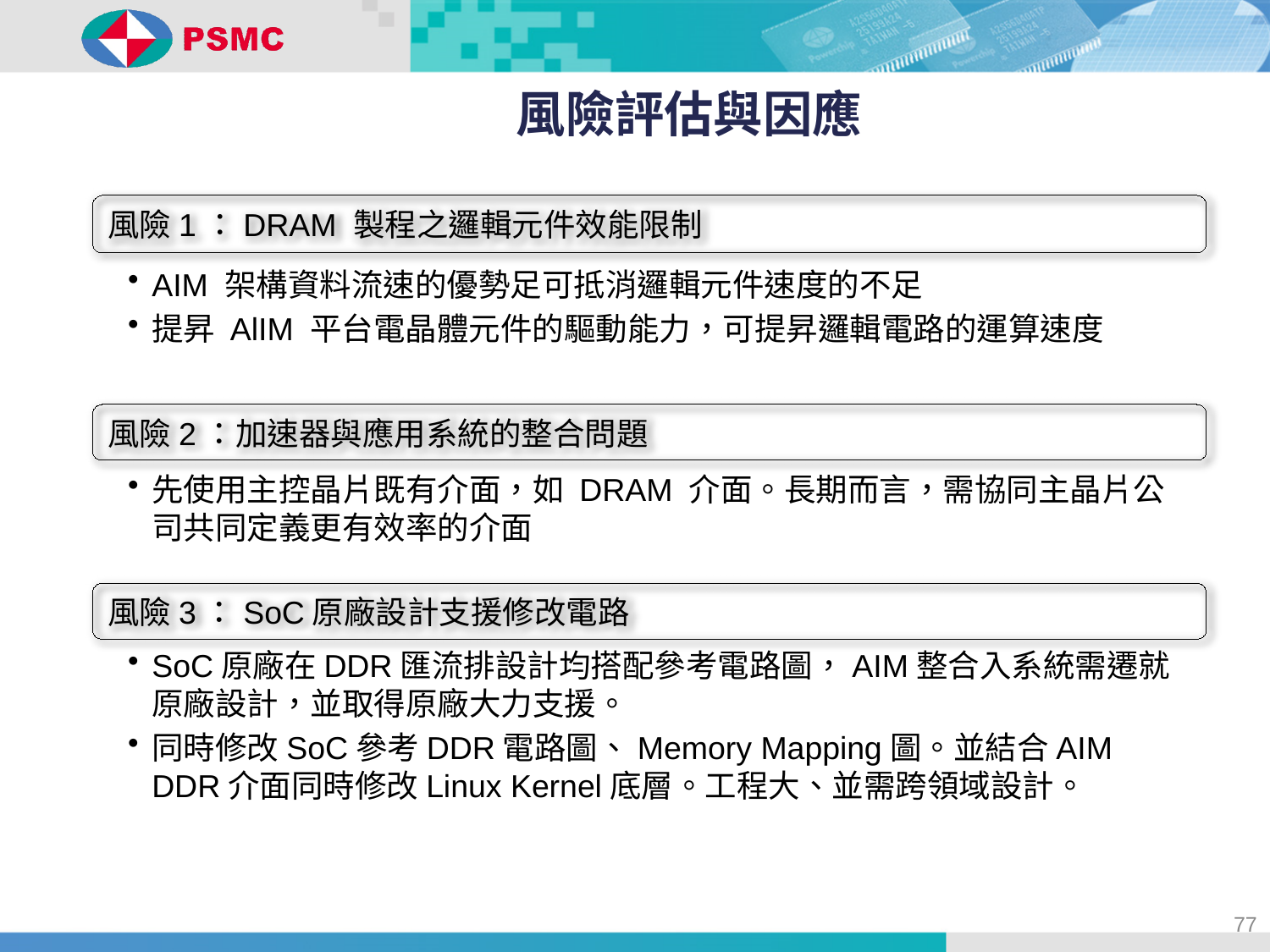

# 風險評估與因應
風險1：DRAM 製程之邏輯元件效能限制
AIM 架構資料流速的優勢足可抵消邏輯元件速度的不足
提昇 AlIM 平台電晶體元件的驅動能力，可提昇邏輯電路的運算速度
風險2：加速器與應用系統的整合問題
先使用主控晶片既有介面，如 DRAM 介面。長期而言，需協同主晶片公司共同定義更有效率的介面
風險3：SoC原廠設計支援修改電路
SoC原廠在DDR匯流排設計均搭配參考電路圖，AIM整合入系統需遷就原廠設計，並取得原廠大力支援。
同時修改SoC參考DDR電路圖、Memory Mapping圖。並結合AIM DDR介面同時修改Linux Kernel底層。工程大、並需跨領域設計。

77